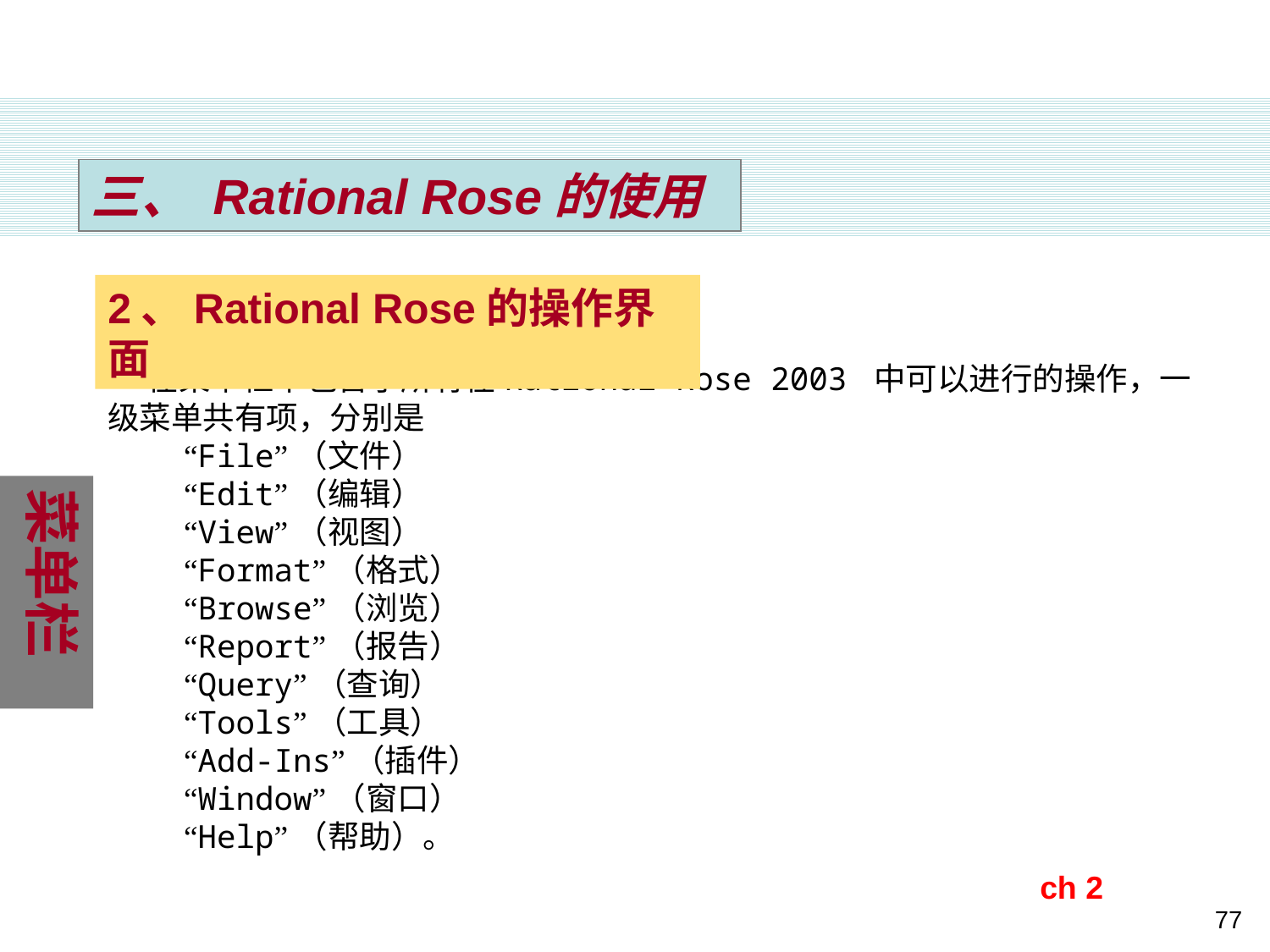

三、 Rational Rose的使用
2、Rational Rose的操作界面
    在菜单栏中包含了所有在Rational Rose 2003 中可以进行的操作，一级菜单共有项，分别是
    “File”（文件）
    “Edit”（编辑）
    “View”（视图）
    “Format”（格式）
    “Browse”（浏览）
    “Report”（报告）
    “Query”（查询）
    “Tools”（工具）
    “Add-Ins”（插件）
    “Window”（窗口）
    “Help”（帮助）。
菜单栏
ch 2
77